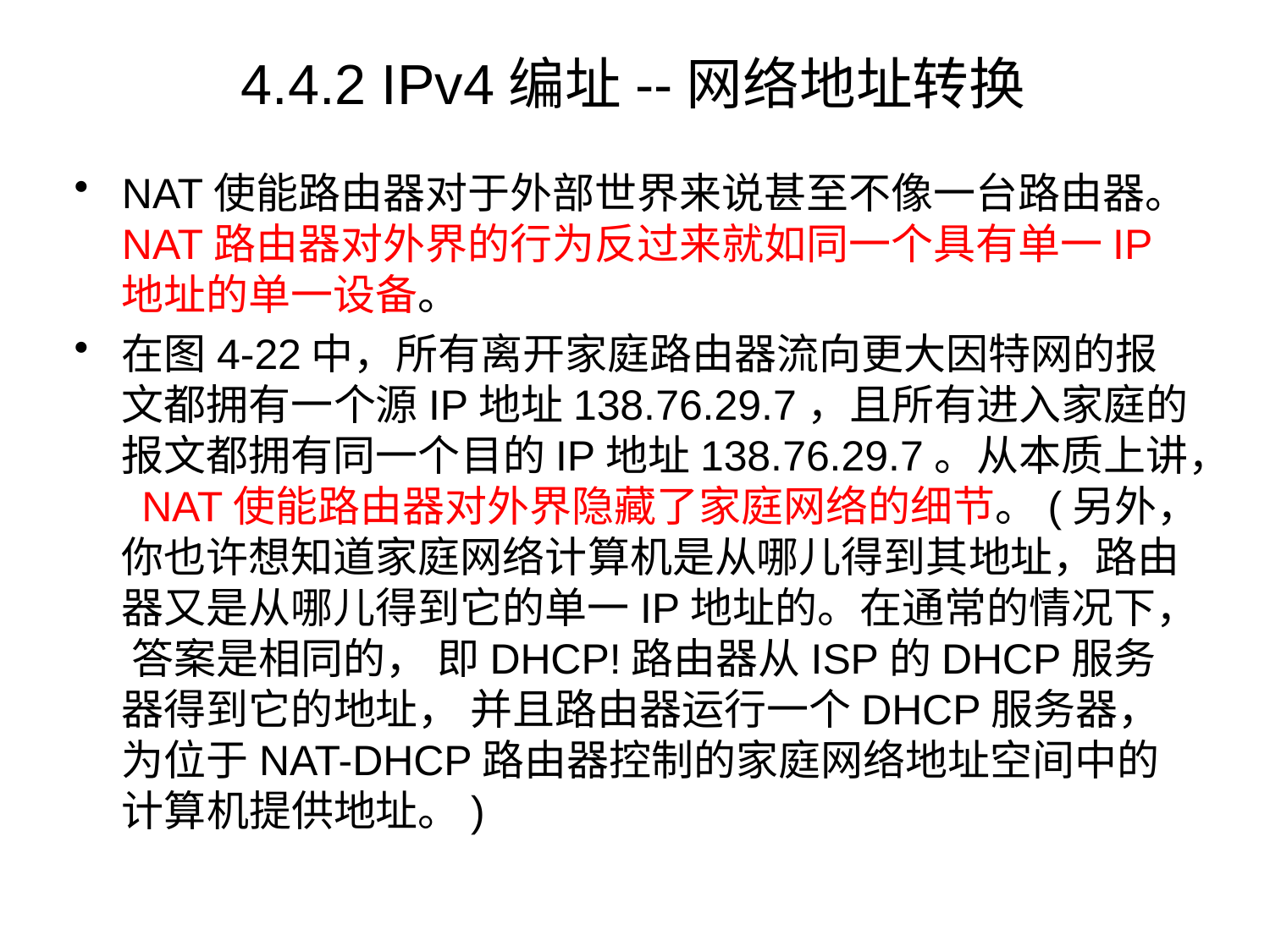

# 4.4.2 IPv4编址--网络地址转换
NAT使能路由器对于外部世界来说甚至不像一台路由器。NAT路由器对外界的行为反过来就如同一个具有单一IP地址的单一设备。
在图4-22中，所有离开家庭路由器流向更大因特网的报文都拥有一个源IP地址138.76.29.7，且所有进入家庭的报文都拥有同一个目的IP地址138.76.29.7。从本质上讲， NAT使能路由器对外界隐藏了家庭网络的细节。(另外，你也许想知道家庭网络计算机是从哪儿得到其地址，路由器又是从哪儿得到它的单一IP地址的。在通常的情况下， 答案是相同的， 即DHCP!路由器从ISP的DHCP服务器得到它的地址， 并且路由器运行一个DHCP服务器， 为位于NAT-DHCP路由器控制的家庭网络地址空间中的计算机提供地址。)